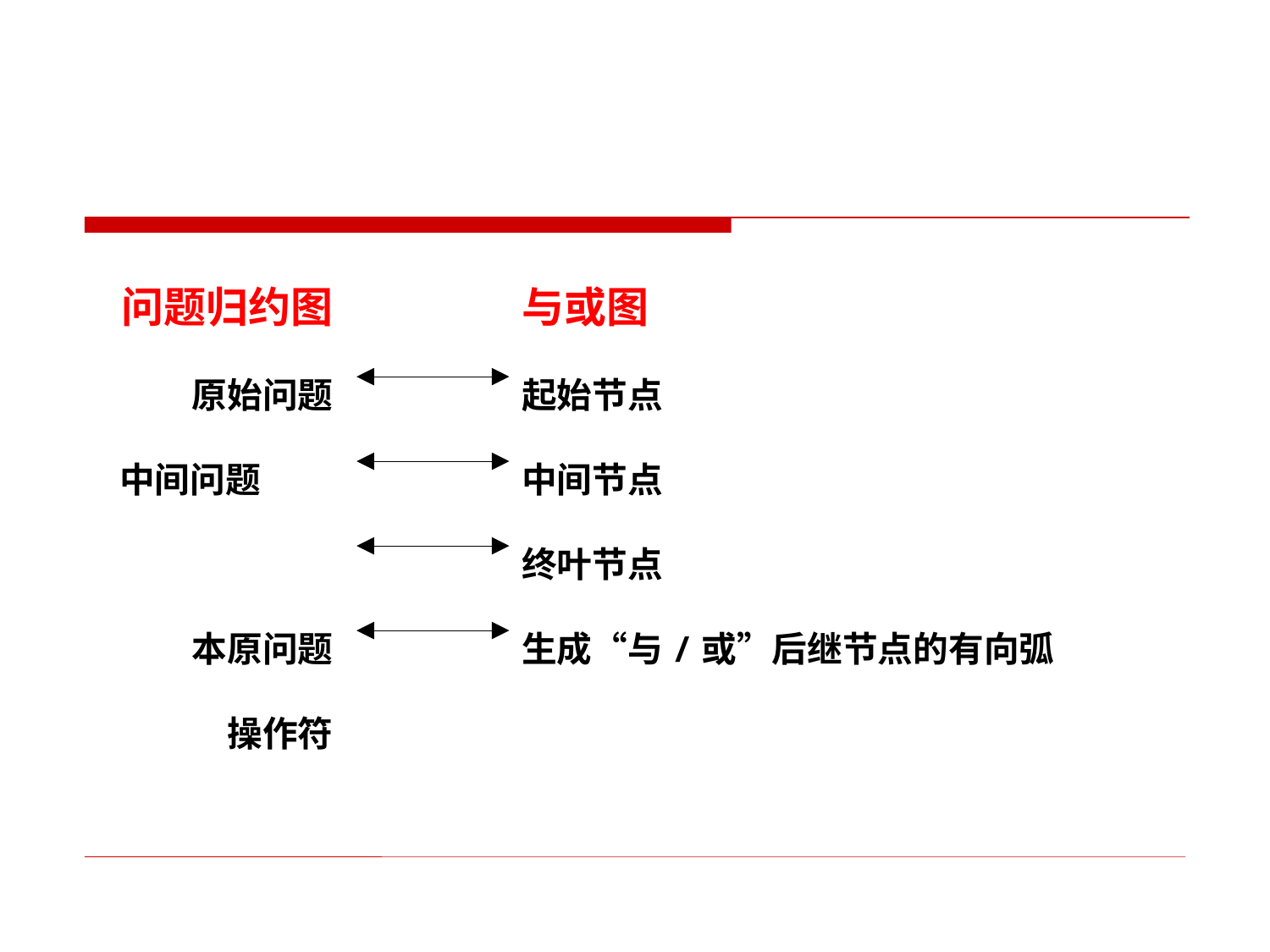

问题归约图
原始问题
中间问题
本原问题
  操作符
与或图
起始节点
中间节点
终叶节点
生成“与/或”后继节点的有向弧